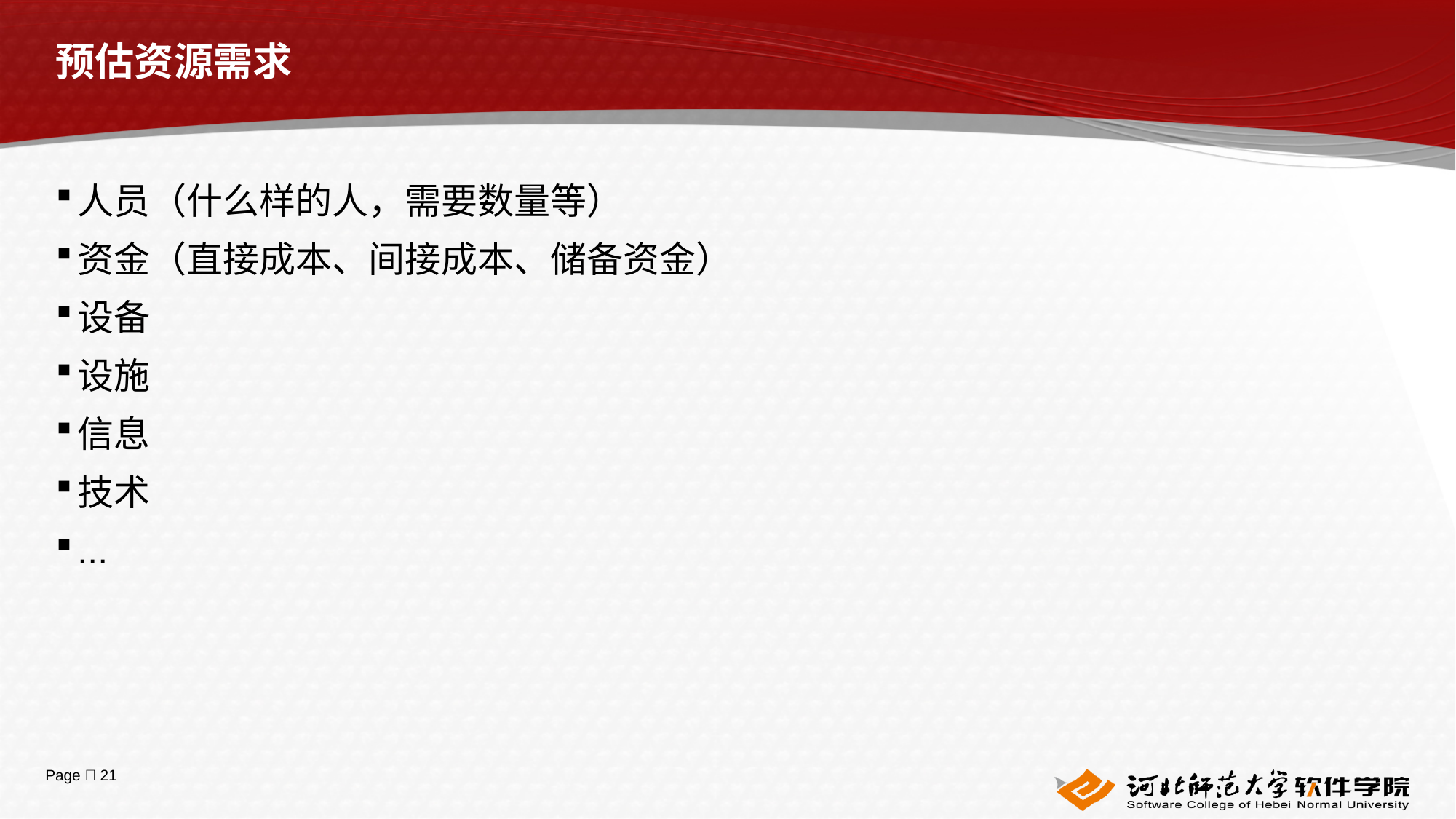

# 预估资源需求
人员（什么样的人，需要数量等）
资金（直接成本、间接成本、储备资金）
设备
设施
信息
技术
...